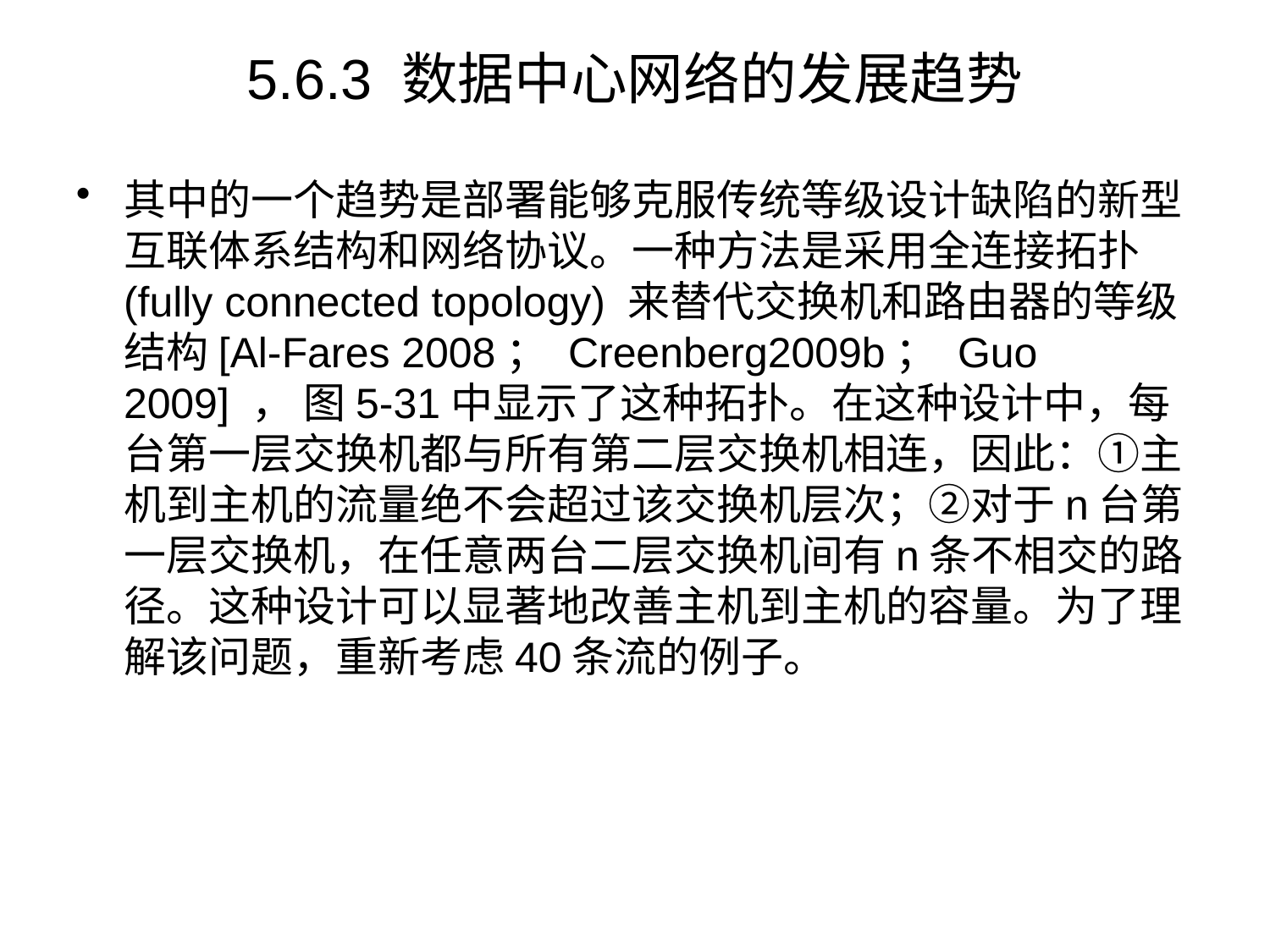

# 5.6.3 数据中心网络的发展趋势
其中的一个趋势是部署能够克服传统等级设计缺陷的新型互联体系结构和网络协议。一种方法是采用全连接拓扑(fully connected topology) 来替代交换机和路由器的等级结构[Al-Fares 2008； Creenberg2009b； Guo 2009] ， 图5-31中显示了这种拓扑。在这种设计中，每台第一层交换机都与所有第二层交换机相连，因此：①主机到主机的流量绝不会超过该交换机层次；②对于n台第一层交换机，在任意两台二层交换机间有n条不相交的路径。这种设计可以显著地改善主机到主机的容量。为了理解该问题，重新考虑40条流的例子。